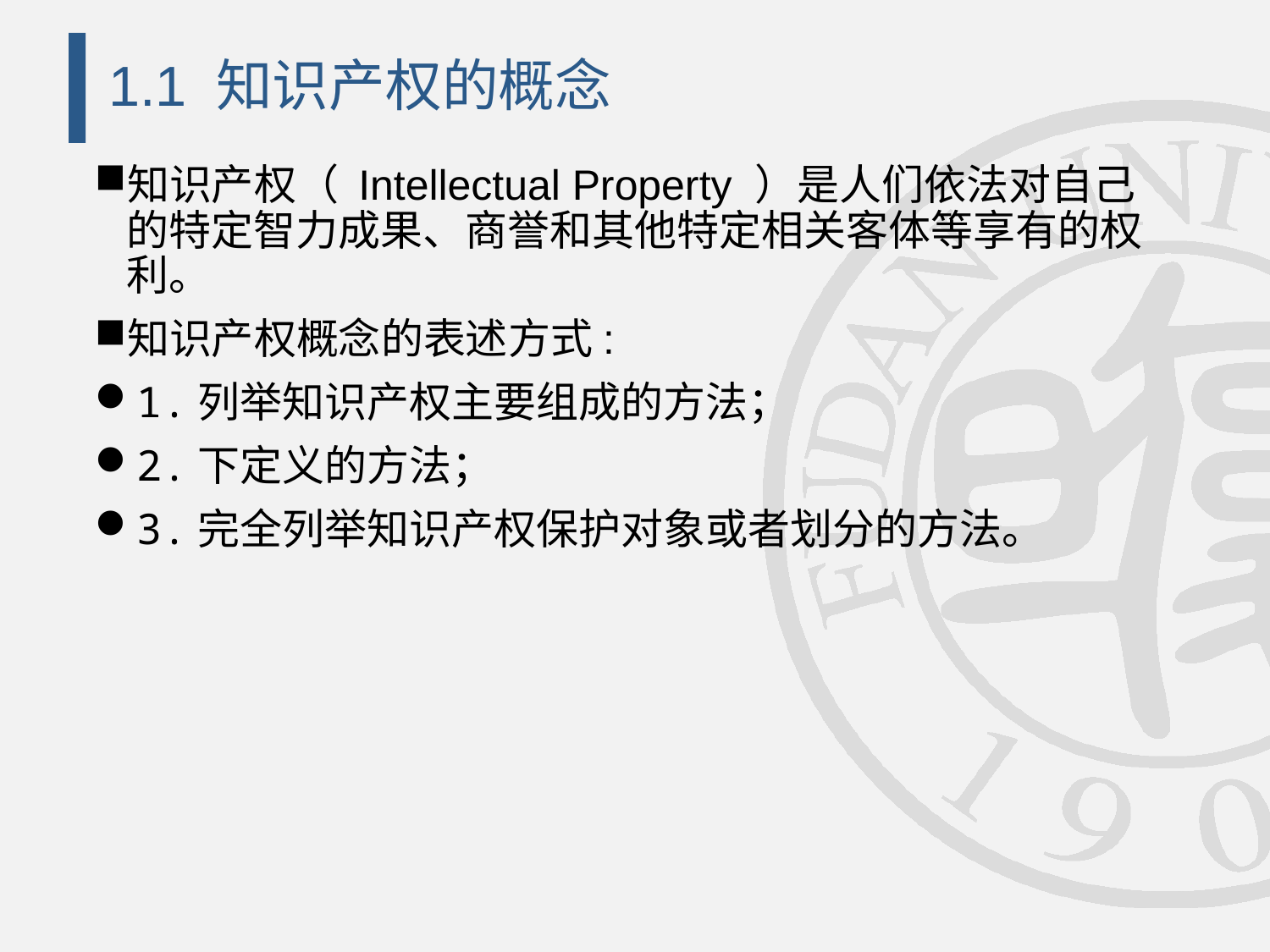

# 1.1 知识产权的概念
知识产权（ Intellectual Property ）是人们依法对自己的特定智力成果、商誉和其他特定相关客体等享有的权利。
知识产权概念的表述方式:
1.列举知识产权主要组成的方法；
2.下定义的方法；
3.完全列举知识产权保护对象或者划分的方法。